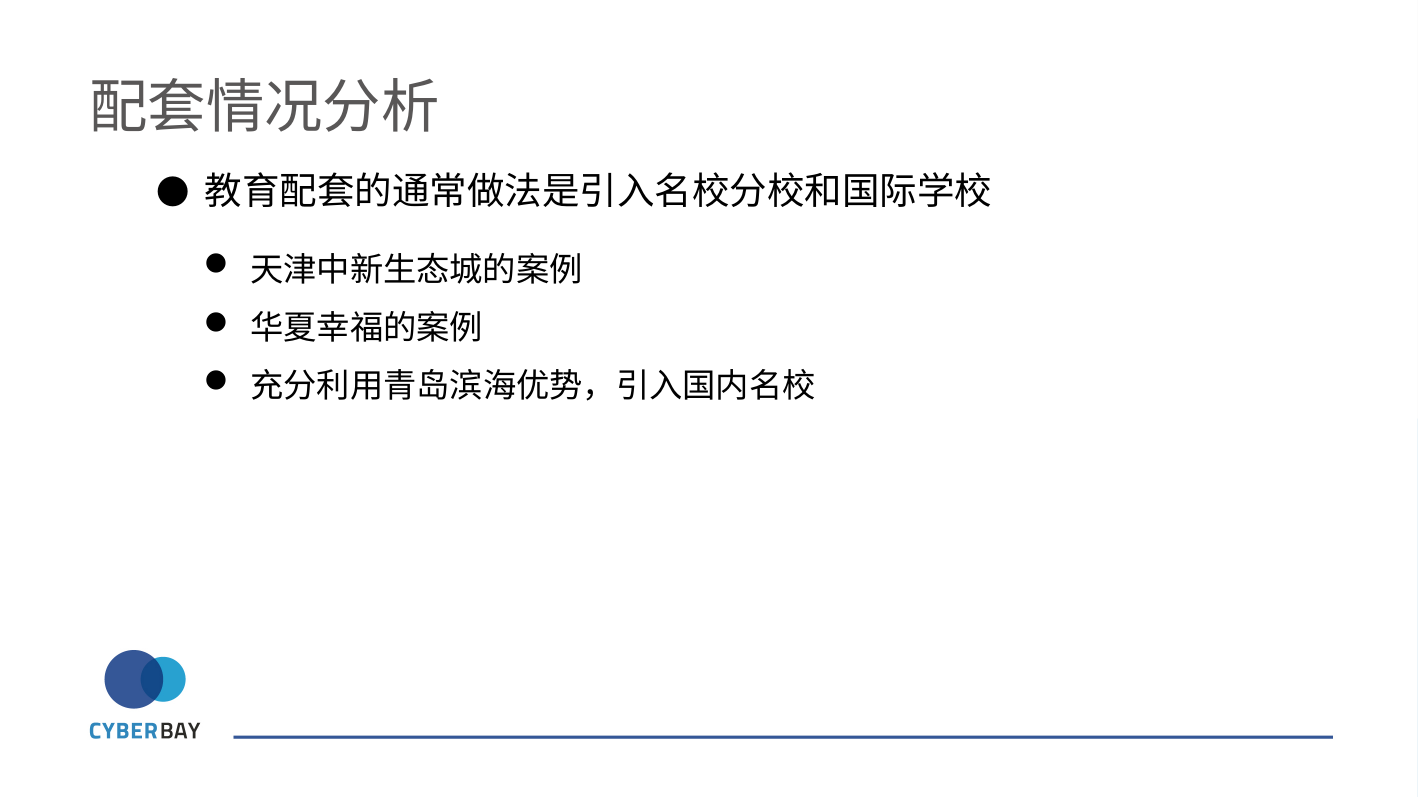

配套情况分析
● 教育配套的通常做法是引入名校分校和国际学校
天津中新生态城的案例
华夏幸福的案例
充分利用青岛滨海优势，引入国内名校